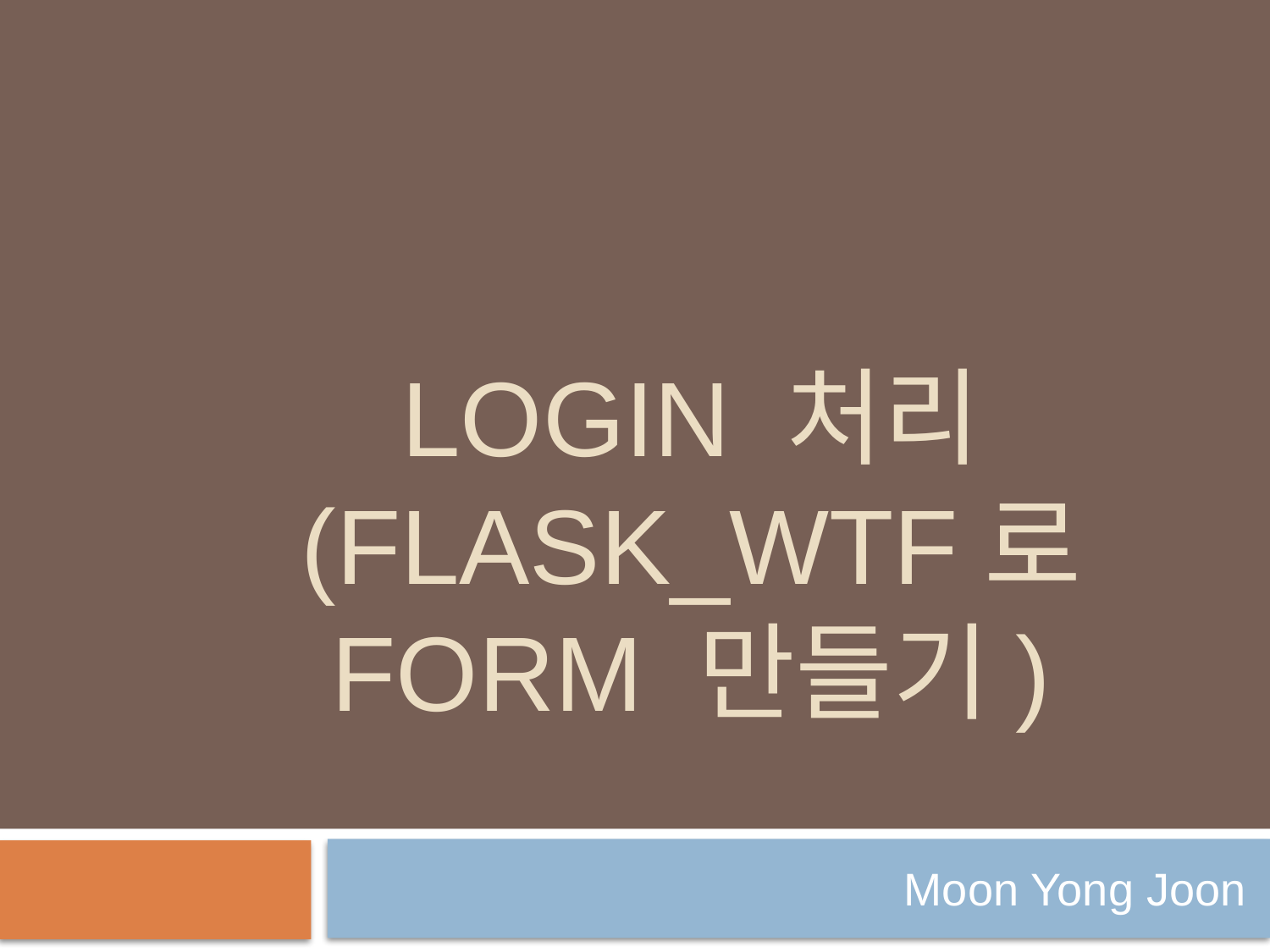

# Login 처리 (flask_wtf로 form 만들기)
Moon Yong Joon